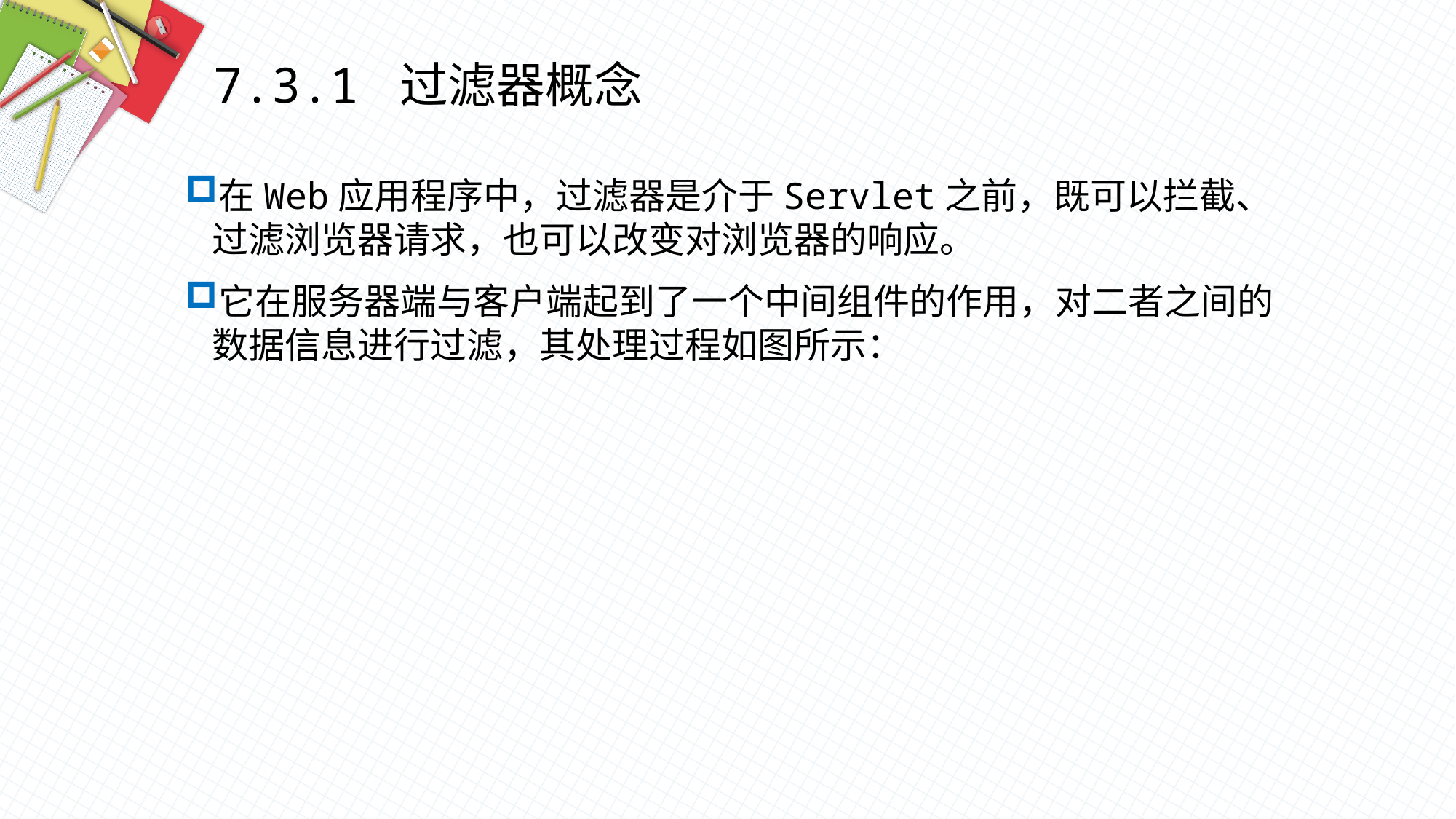

7.3.1 过滤器概念
在Web应用程序中，过滤器是介于Servlet之前，既可以拦截、过滤浏览器请求，也可以改变对浏览器的响应。
它在服务器端与客户端起到了一个中间组件的作用，对二者之间的数据信息进行过滤，其处理过程如图所示：